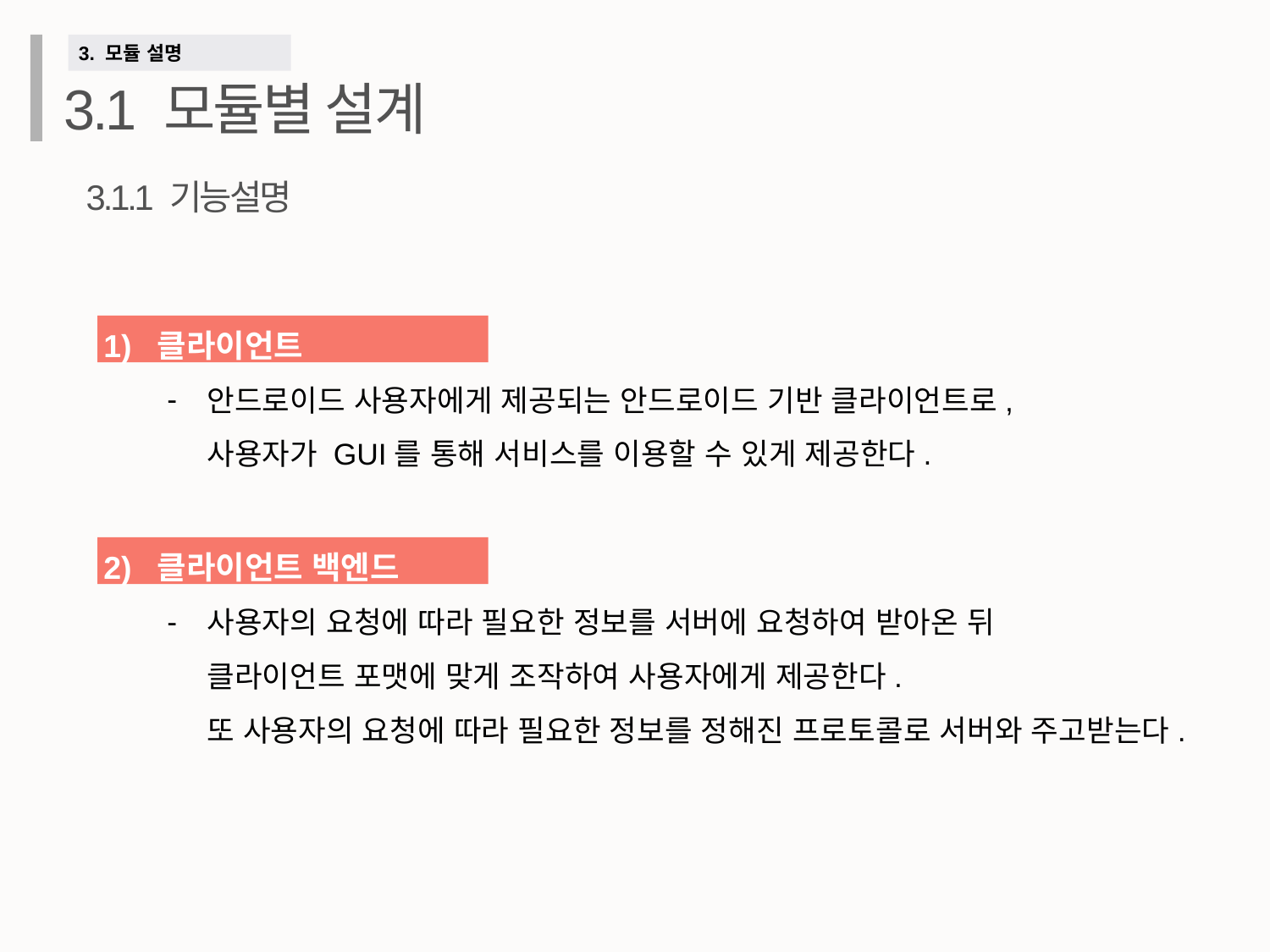

3. 모듈 설명

3.1 모듈별 설계
3.1.1 기능설명
1)  클라이언트
안드로이드 사용자에게 제공되는 안드로이드 기반 클라이언트로,
사용자가 GUI를 통해 서비스를 이용할 수 있게 제공한다.

2)  클라이언트 백엔드
사용자의 요청에 따라 필요한 정보를 서버에 요청하여 받아온 뒤
클라이언트 포맷에 맞게 조작하여 사용자에게 제공한다.
또 사용자의 요청에 따라 필요한 정보를 정해진 프로토콜로 서버와 주고받는다.